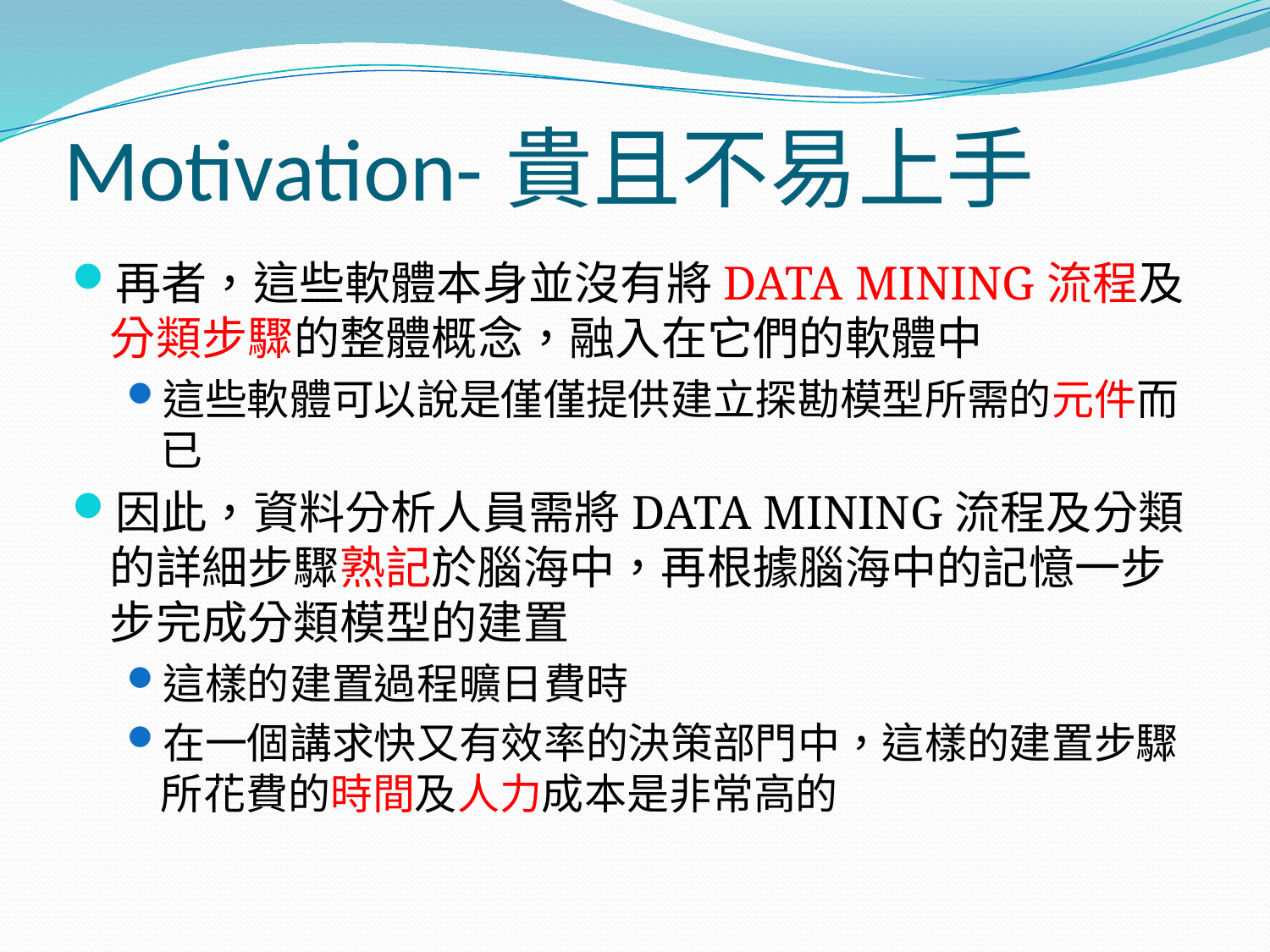

# Motivation-貴且不易上手
再者，這些軟體本身並沒有將DATA MINING流程及分類步驟的整體概念，融入在它們的軟體中
這些軟體可以說是僅僅提供建立探勘模型所需的元件而已
因此，資料分析人員需將DATA MINING流程及分類的詳細步驟熟記於腦海中，再根據腦海中的記憶一步步完成分類模型的建置
這樣的建置過程曠日費時
在一個講求快又有效率的決策部門中，這樣的建置步驟所花費的時間及人力成本是非常高的